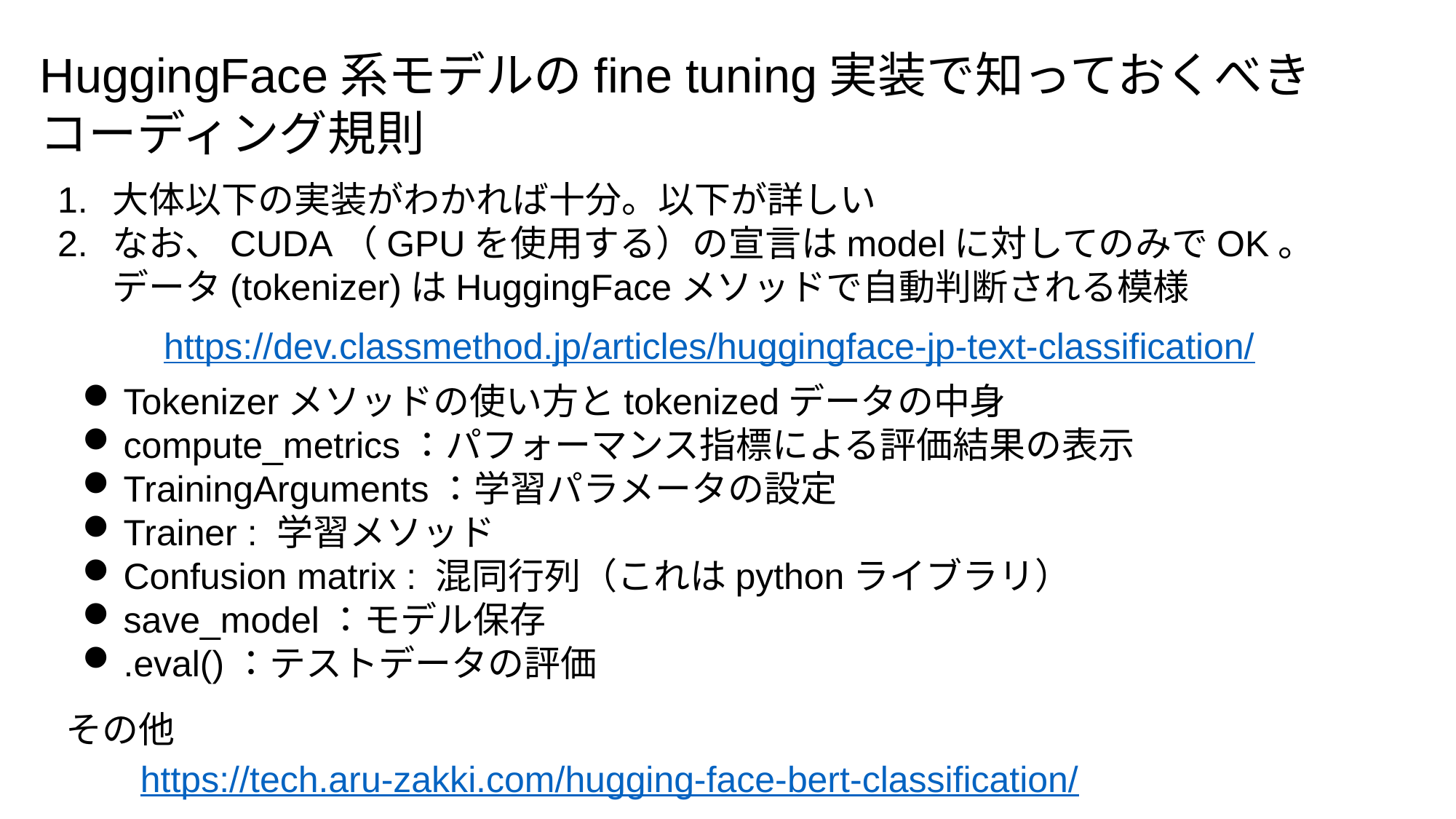

HuggingFace系モデルのfine tuning実装で知っておくべきコーディング規則
大体以下の実装がわかれば十分。以下が詳しい
なお、CUDA（GPUを使用する）の宣言はmodelに対してのみでOK。データ(tokenizer)はHuggingFaceメソッドで自動判断される模様
https://dev.classmethod.jp/articles/huggingface-jp-text-classification/

Tokenizerメソッドの使い方とtokenizedデータの中身
compute_metrics：パフォーマンス指標による評価結果の表示
TrainingArguments：学習パラメータの設定
Trainer : 学習メソッド
Confusion matrix : 混同行列（これはpythonライブラリ）
save_model：モデル保存
.eval()：テストデータの評価
その他
https://tech.aru-zakki.com/hugging-face-bert-classification/